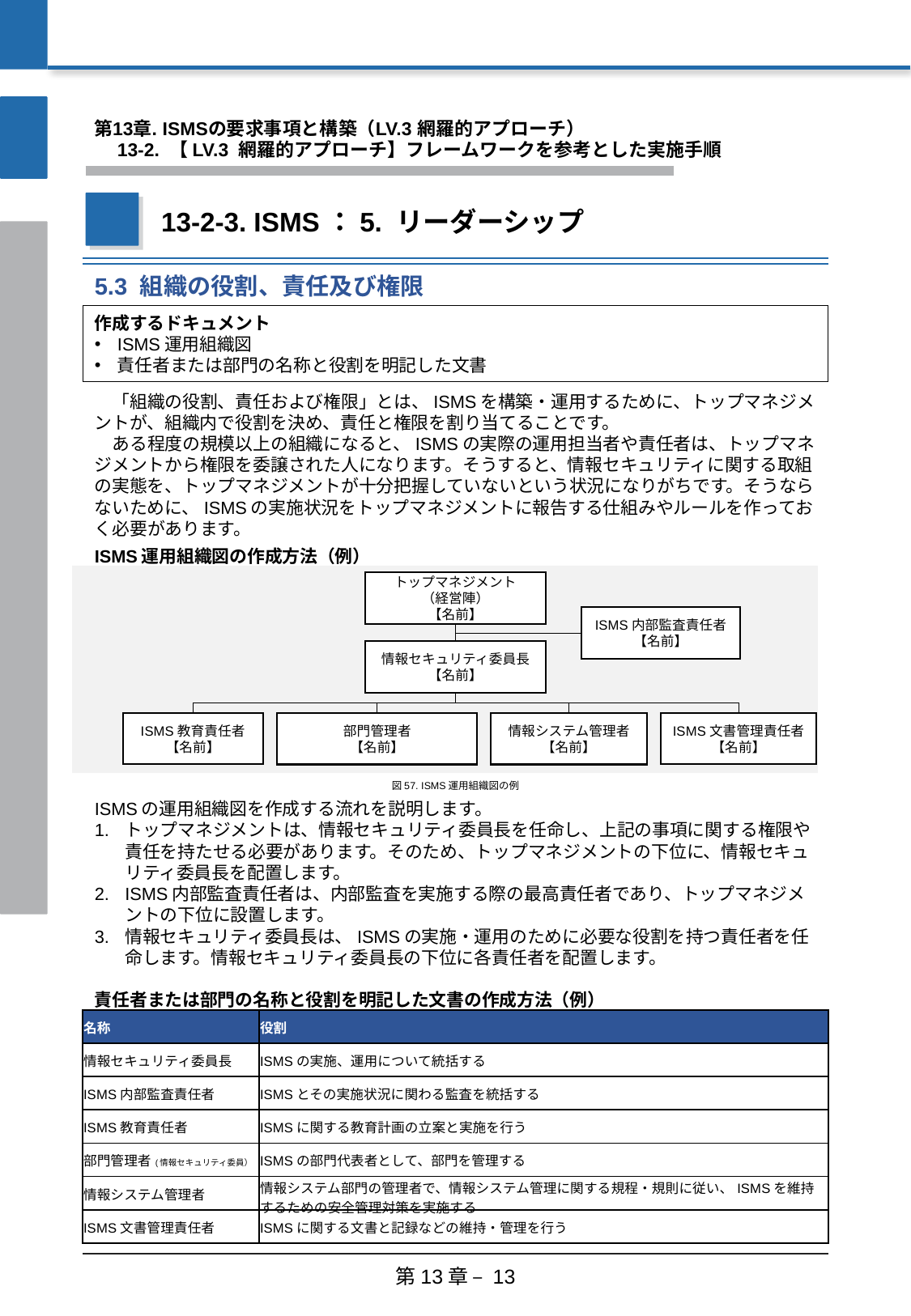

第13章. ISMSの要求事項と構築（LV.3 網羅的アプローチ）
　13-2. 【LV.3 網羅的アプローチ】フレームワークを参考とした実施手順
13-2-3. ISMS：5. リーダーシップ
5.3 組織の役割、責任及び権限
作成するドキュメント
ISMS運用組織図
責任者または部門の名称と役割を明記した文書
　「組織の役割、責任および権限」とは、ISMSを構築・運用するために、トップマネジメントが、組織内で役割を決め、責任と権限を割り当てることです。
　ある程度の規模以上の組織になると、ISMSの実際の運用担当者や責任者は、トップマネジメントから権限を委譲された人になります。そうすると、情報セキュリティに関する取組の実態を、トップマネジメントが十分把握していないという状況になりがちです。そうならないために、ISMSの実施状況をトップマネジメントに報告する仕組みやルールを作っておく必要があります。
ISMS運用組織図の作成方法（例）

トップマネジメント
（経営陣）
【名前】
ISMS内部監査責任者
【名前】
情報セキュリティ委員長
【名前】
ISMS教育責任者
【名前】
ISMS文書管理責任者
【名前】
部門管理者
【名前】
情報システム管理者
【名前】
図57. ISMS運用組織図の例
ISMSの運用組織図を作成する流れを説明します。
トップマネジメントは、情報セキュリティ委員長を任命し、上記の事項に関する権限や責任を持たせる必要があります。そのため、トップマネジメントの下位に、情報セキュリティ委員長を配置します。
ISMS内部監査責任者は、内部監査を実施する際の最高責任者であり、トップマネジメントの下位に設置します。
情報セキュリティ委員長は、ISMSの実施・運用のために必要な役割を持つ責任者を任命します。情報セキュリティ委員長の下位に各責任者を配置します。

責任者または部門の名称と役割を明記した文書の作成方法（例）
| 名称 | 役割 |
| --- | --- |
| 情報セキュリティ委員長 | ISMSの実施、運用について統括する |
| ISMS内部監査責任者 | ISMSとその実施状況に関わる監査を統括する |
| ISMS教育責任者 | ISMSに関する教育計画の立案と実施を行う |
| 部門管理者(情報セキュリティ委員） | ISMSの部門代表者として、部門を管理する |
| 情報システム管理者 | 情報システム部門の管理者で、情報システム管理に関する規程・規則に従い、ISMSを維持するための安全管理対策を実施する |
| ISMS文書管理責任者 | ISMSに関する文書と記録などの維持・管理を行う |
第13章 – 13